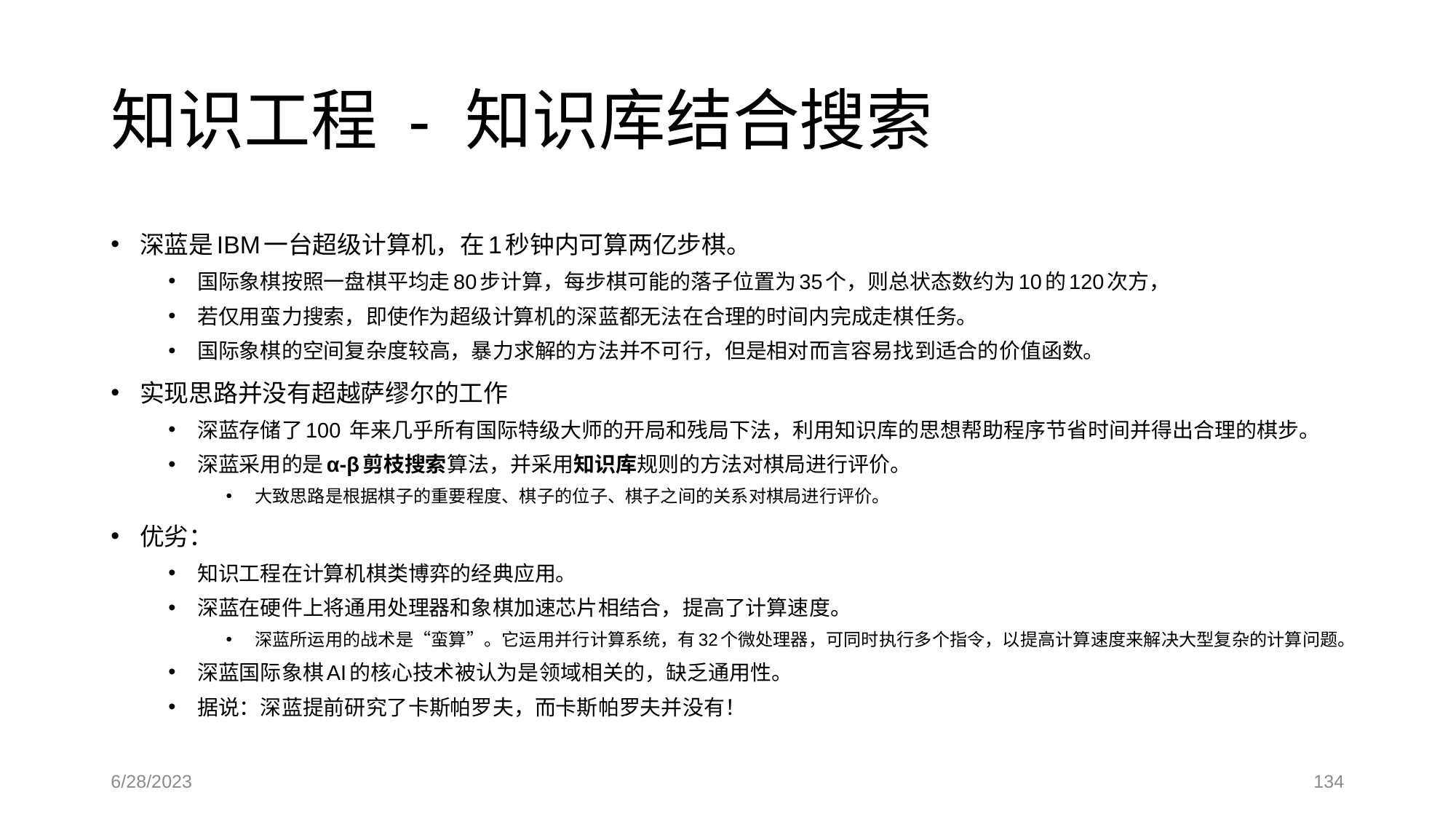

# 知识工程 - 知识库结合搜索
深蓝是IBM一台超级计算机，在1秒钟内可算两亿步棋。
国际象棋按照一盘棋平均走80步计算，每步棋可能的落子位置为35个，则总状态数约为10的120次方，
若仅用蛮力搜索，即使作为超级计算机的深蓝都无法在合理的时间内完成走棋任务。
国际象棋的空间复杂度较高，暴力求解的方法并不可行，但是相对而言容易找到适合的价值函数。
实现思路并没有超越萨缪尔的工作
深蓝存储了100 年来几乎所有国际特级大师的开局和残局下法，利用知识库的思想帮助程序节省时间并得出合理的棋步。
深蓝采用的是α-β剪枝搜索算法，并采用知识库规则的方法对棋局进行评价。
大致思路是根据棋子的重要程度、棋子的位子、棋子之间的关系对棋局进行评价。
优劣：
知识工程在计算机棋类博弈的经典应用。
深蓝在硬件上将通用处理器和象棋加速芯片相结合，提高了计算速度。
深蓝所运用的战术是“蛮算”。它运用并行计算系统，有32个微处理器，可同时执行多个指令，以提高计算速度来解决大型复杂的计算问题。
深蓝国际象棋AI的核心技术被认为是领域相关的，缺乏通用性。
据说：深蓝提前研究了卡斯帕罗夫，而卡斯帕罗夫并没有！
6/28/2023
134